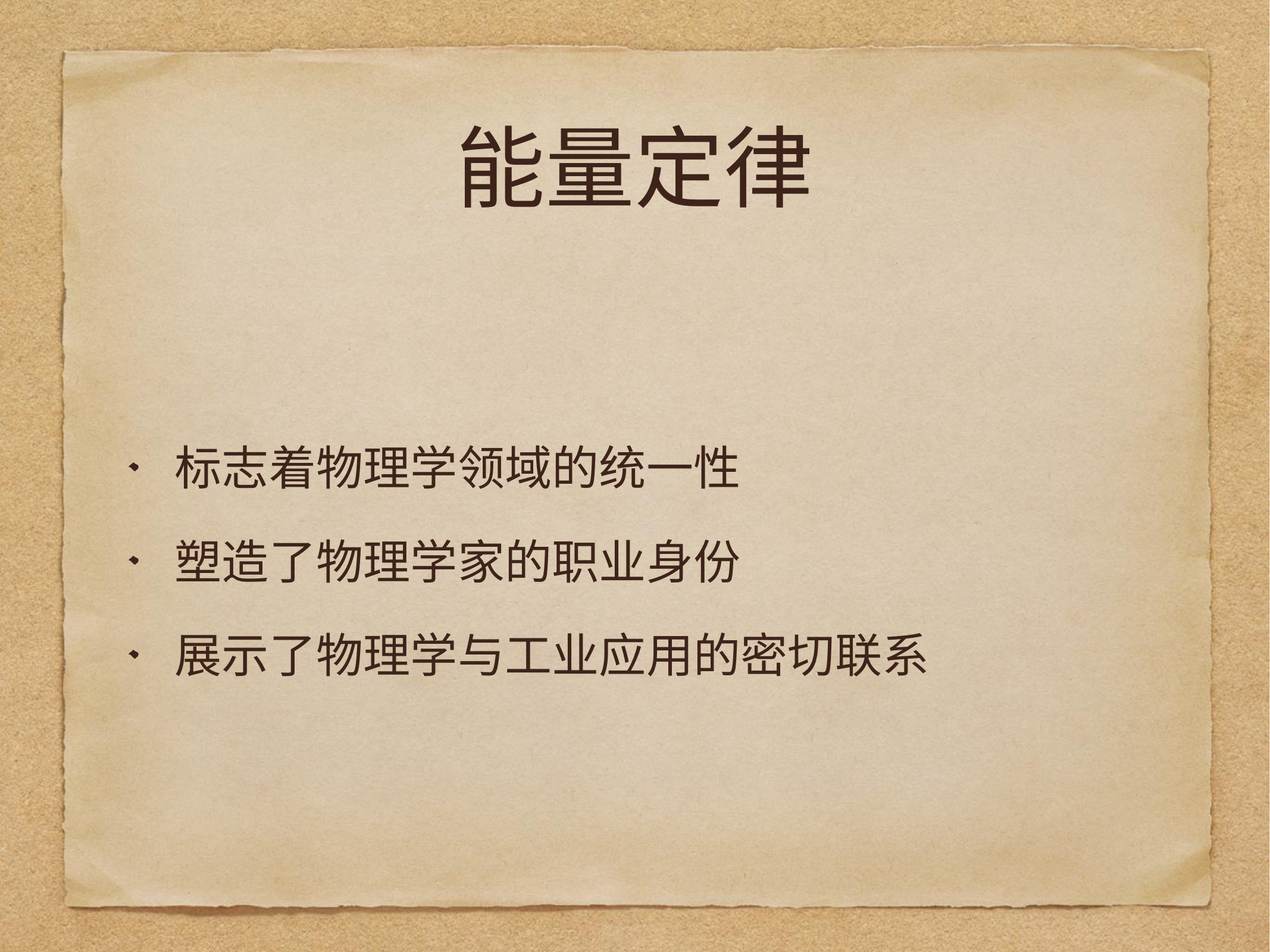

# 能量定律
标志着物理学领域的统一性
塑造了物理学家的职业身份
展示了物理学与工业应用的密切联系